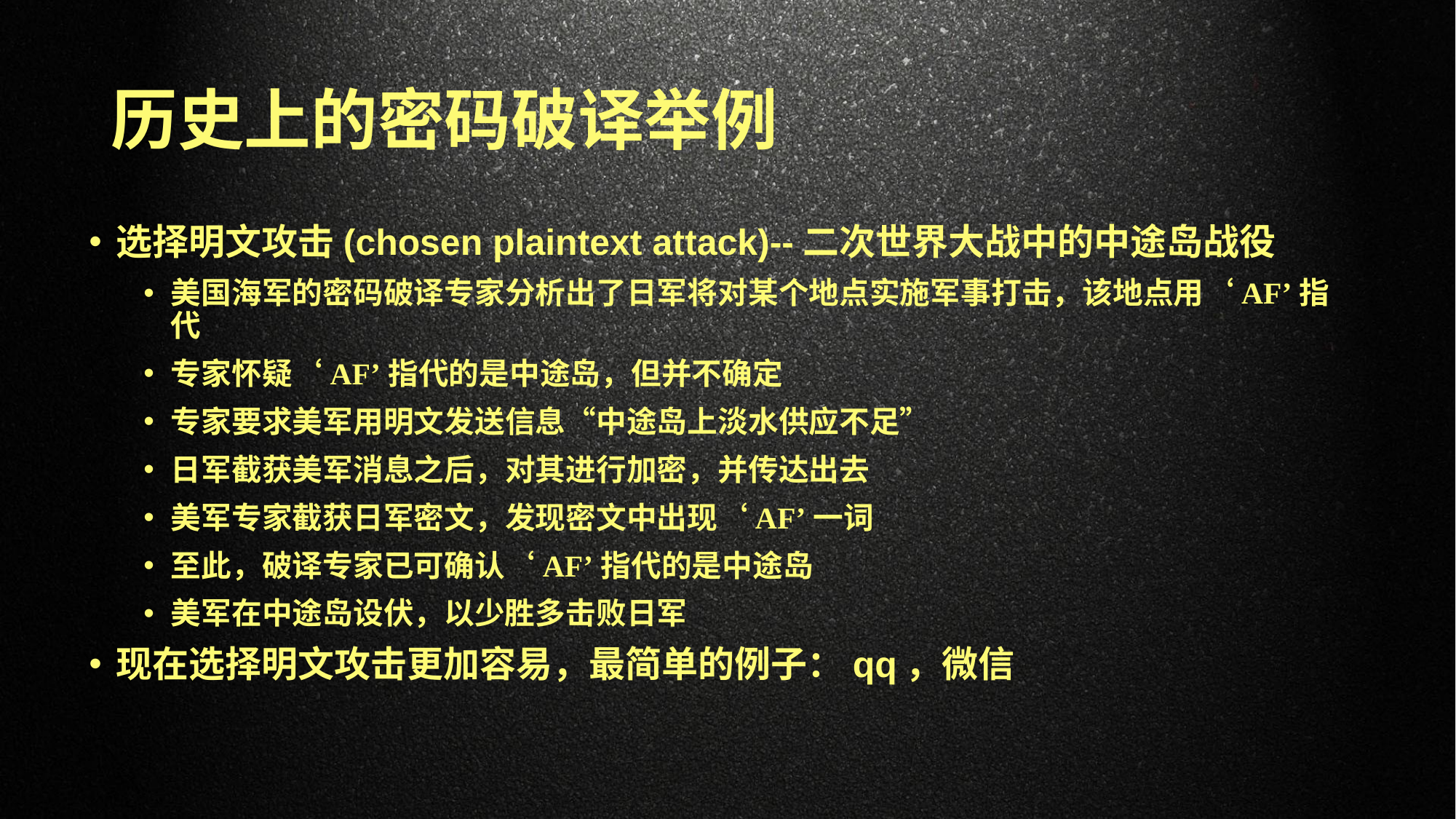

# 历史上的密码破译举例
选择明文攻击(chosen plaintext attack)--二次世界大战中的中途岛战役
美国海军的密码破译专家分析出了日军将对某个地点实施军事打击，该地点用‘AF’指代
专家怀疑‘AF’指代的是中途岛，但并不确定
专家要求美军用明文发送信息“中途岛上淡水供应不足”
日军截获美军消息之后，对其进行加密，并传达出去
美军专家截获日军密文，发现密文中出现‘AF’一词
至此，破译专家已可确认‘AF’指代的是中途岛
美军在中途岛设伏，以少胜多击败日军
现在选择明文攻击更加容易，最简单的例子：qq，微信